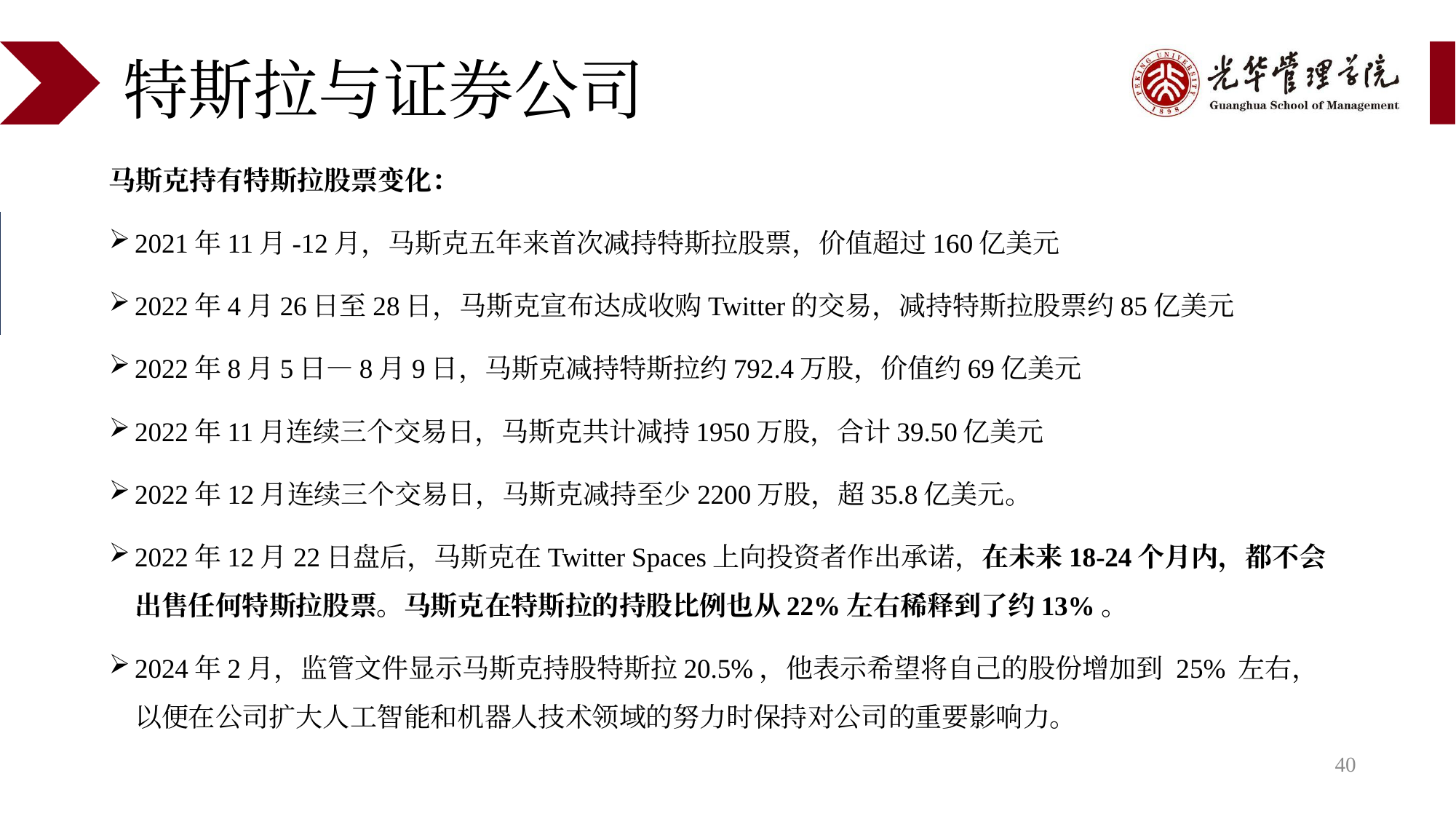

# 特斯拉与证券公司
马斯克持有特斯拉股票变化：
2021年11月-12月，马斯克五年来首次减持特斯拉股票，价值超过160亿美元
2022年4月26日至28日，马斯克宣布达成收购Twitter的交易，减持特斯拉股票约85亿美元
2022年8月5日—8月9日，马斯克减持特斯拉约792.4万股，价值约69亿美元
2022年11月连续三个交易日，马斯克共计减持1950万股，合计39.50亿美元
2022年12月连续三个交易日，马斯克减持至少2200万股，超35.8亿美元。
2022年12月22日盘后，马斯克在Twitter Spaces上向投资者作出承诺，在未来18-24个月内，都不会出售任何特斯拉股票。马斯克在特斯拉的持股比例也从22%左右稀释到了约13%。
2024年2月，监管文件显示马斯克持股特斯拉20.5%，他表示希望将自己的股份增加到 25% 左右，以便在公司扩大人工智能和机器人技术领域的努力时保持对公司的重要影响力。
1. 回购需不需要过中介（时间）
2. 股权激励
40